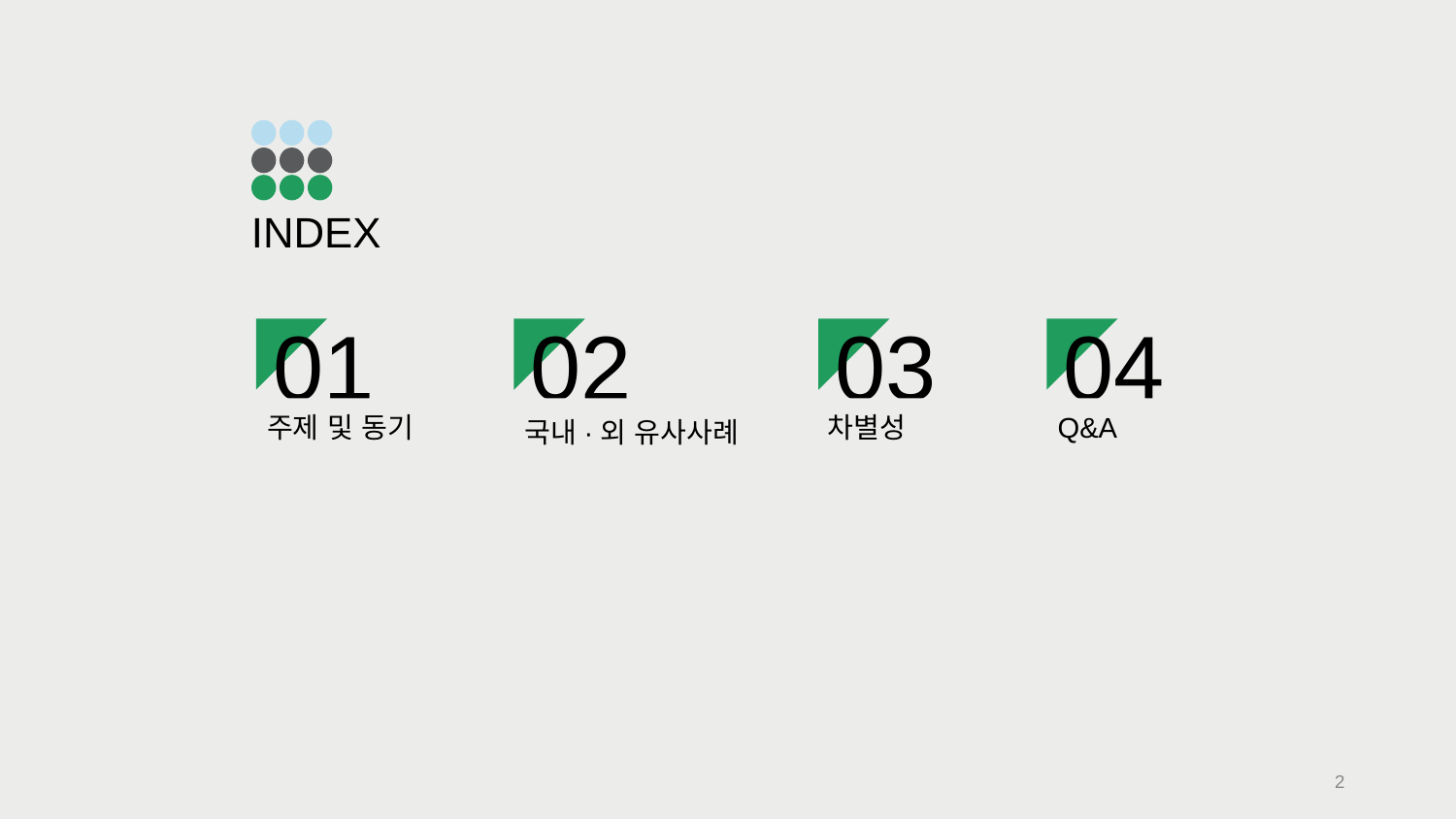

INDEX
01

02

03

04

차별성
Q&A
주제 및 동기
국내·외 유사사례

2